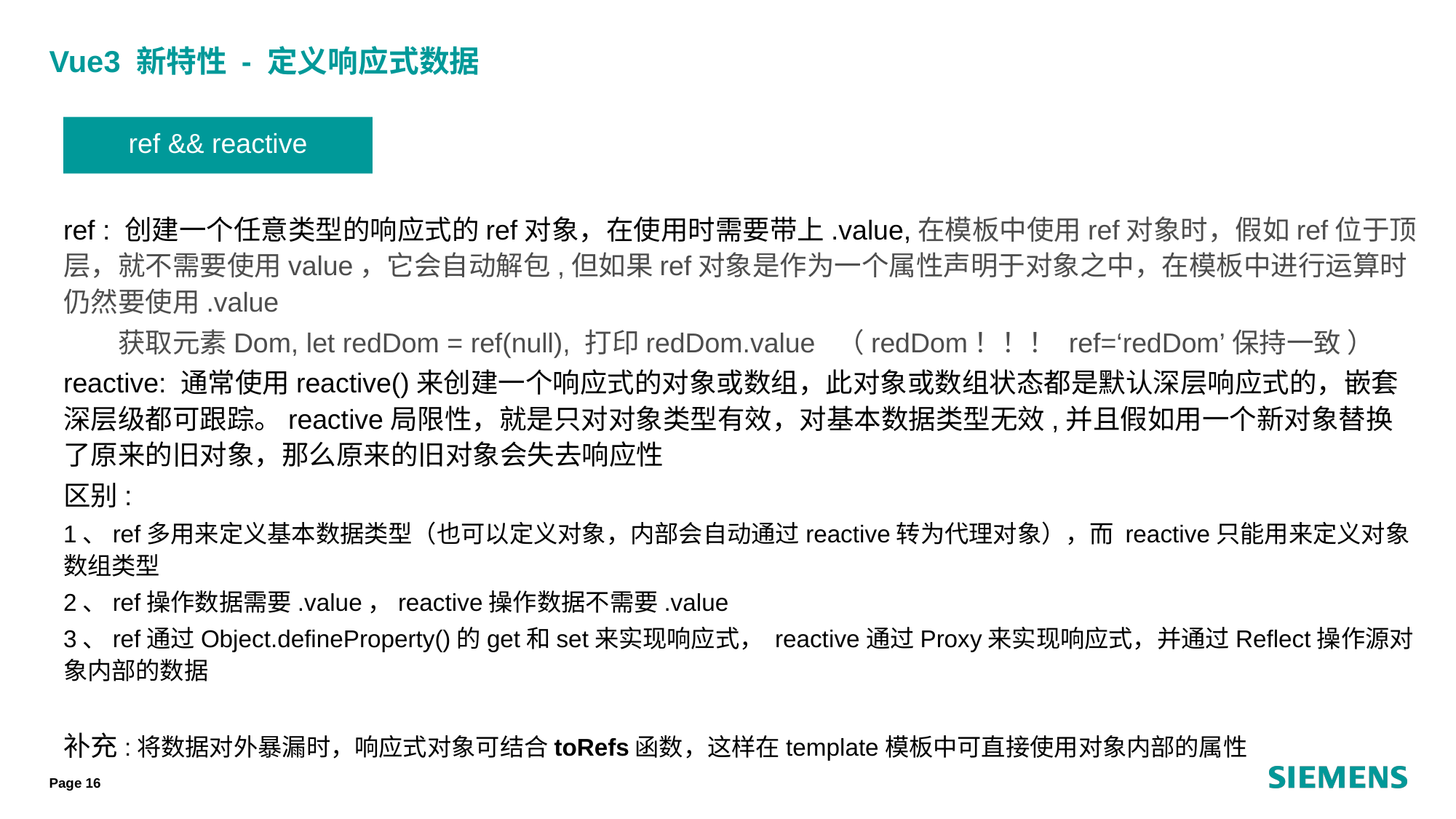

# Vue3 新特性 - 定义响应式数据
ref && reactive
ref : 创建一个任意类型的响应式的ref对象，在使用时需要带上.value,在模板中使用ref对象时，假如ref位于顶层，就不需要使用value，它会自动解包,但如果ref对象是作为一个属性声明于对象之中，在模板中进行运算时仍然要使用.value
获取元素Dom, let redDom = ref(null), 打印redDom.value  （redDom！！！ ref=‘redDom’保持一致 ）
reactive: 通常使用reactive()来创建一个响应式的对象或数组，此对象或数组状态都是默认深层响应式的，嵌套深层级都可跟踪。reactive局限性，就是只对对象类型有效，对基本数据类型无效,并且假如用一个新对象替换了原来的旧对象，那么原来的旧对象会失去响应性
区别:
1、ref多用来定义基本数据类型（也可以定义对象，内部会自动通过reactive转为代理对象），而 reactive只能用来定义对象数组类型
2、ref操作数据需要.value，reactive操作数据不需要.value
3、ref通过Object.defineProperty()的get和set来实现响应式， reactive通过Proxy来实现响应式，并通过Reflect操作源对象内部的数据

补充:将数据对外暴漏时，响应式对象可结合toRefs函数，这样在template模板中可直接使用对象内部的属性

Page 16